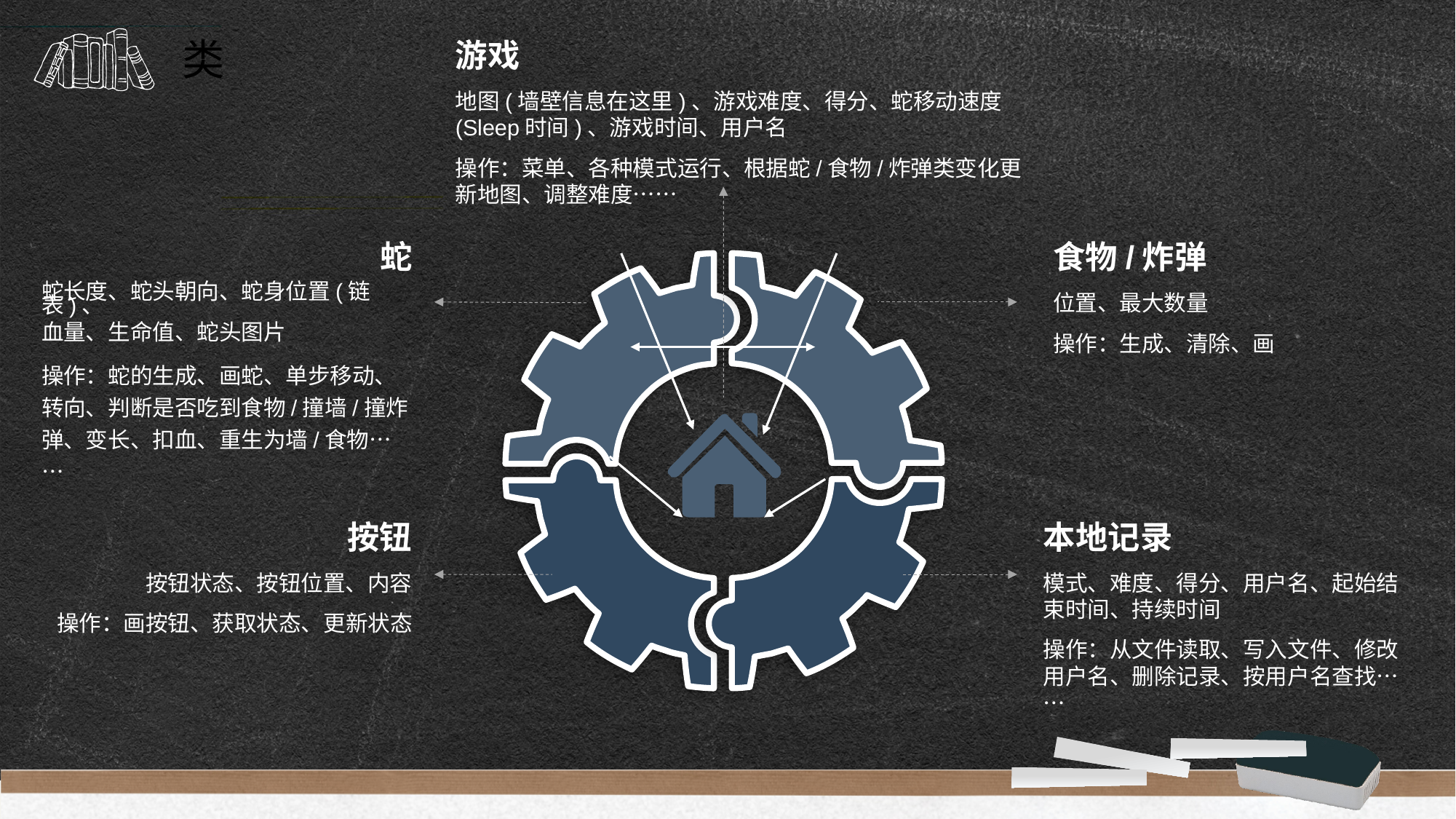

游戏
地图(墙壁信息在这里)、游戏难度、得分、蛇移动速度(Sleep时间)、游戏时间、用户名
操作：菜单、各种模式运行、根据蛇/食物/炸弹类变化更新地图、调整难度……

类

蛇
蛇长度、蛇头朝向、蛇身位置(链表)、
血量、生命值、蛇头图片
操作：蛇的生成、画蛇、单步移动、转向、判断是否吃到食物/撞墙/撞炸弹、变长、扣血、重生为墙/食物……

食物/炸弹
位置、最大数量
操作：生成、清除、画

按钮
按钮状态、按钮位置、内容
操作：画按钮、获取状态、更新状态

本地记录
模式、难度、得分、用户名、起始结束时间、持续时间
操作：从文件读取、写入文件、修改用户名、删除记录、按用户名查找……